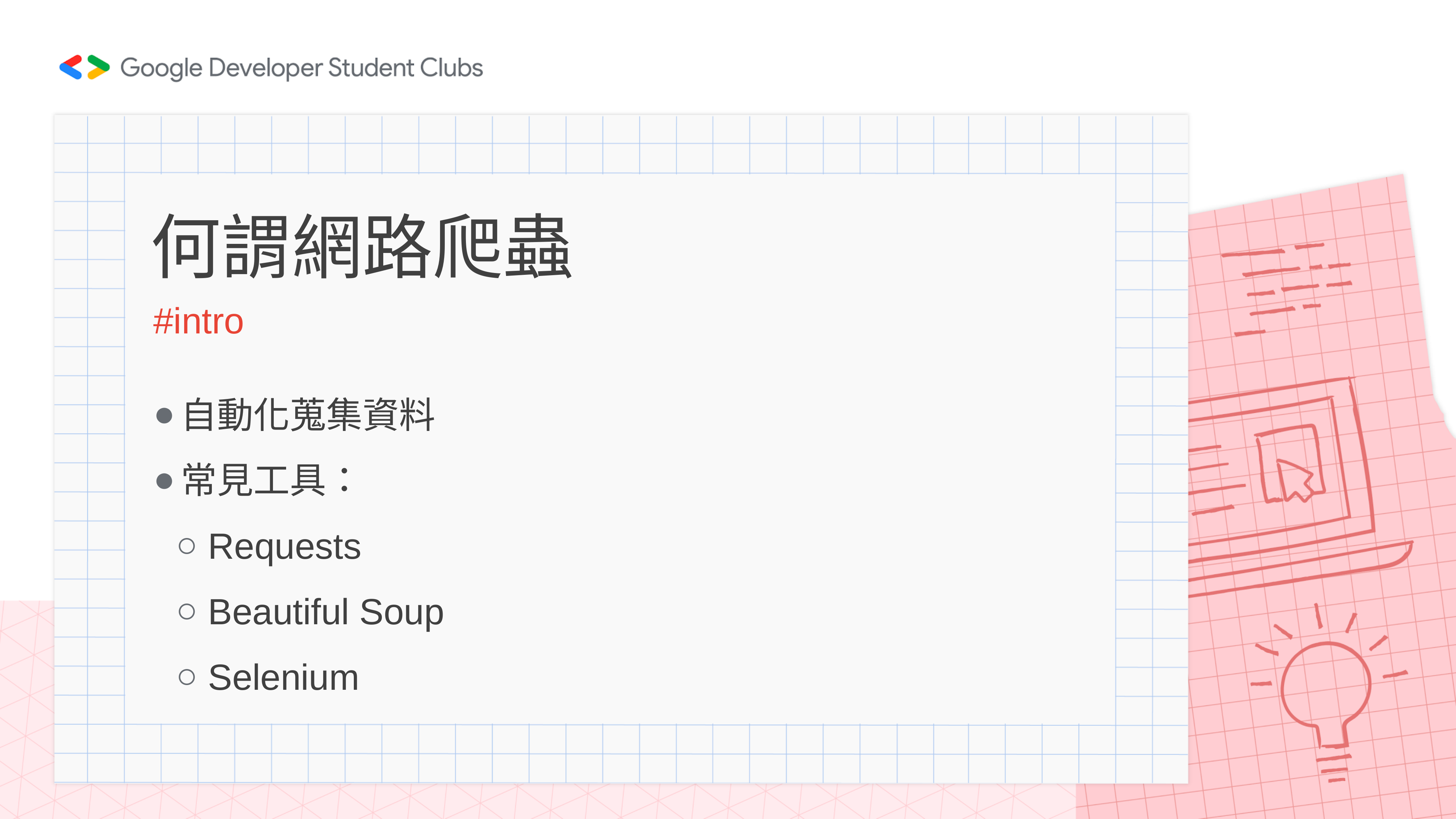

# 何謂網路爬蟲
#intro
自動化蒐集資料
常見工具：
Requests
Beautiful Soup
Selenium